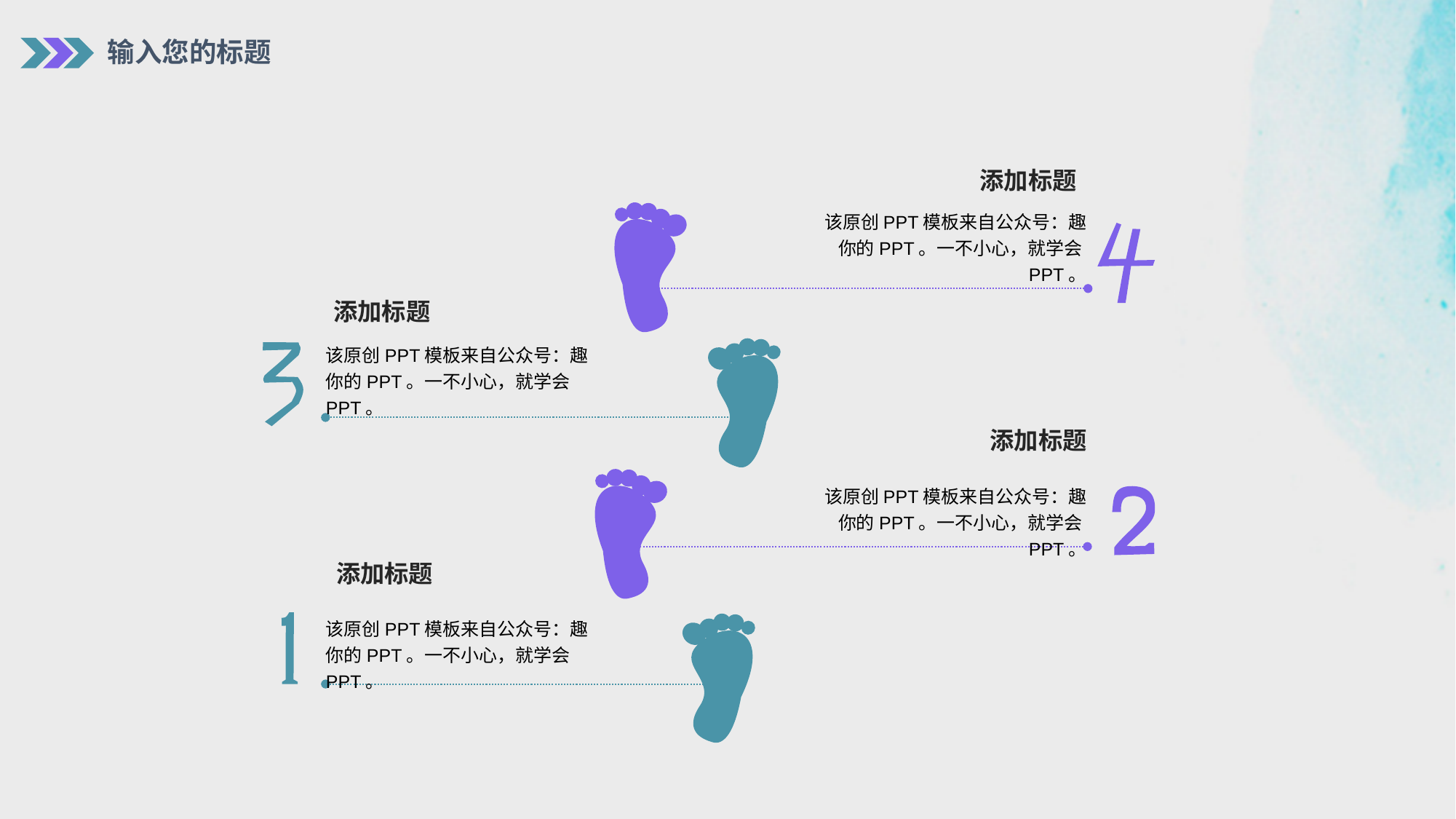

输入您的标题

添加标题

该原创PPT模板来自公众号：趣你的PPT。一不小心，就学会PPT。

添加标题

该原创PPT模板来自公众号：趣你的PPT。一不小心，就学会PPT。

添加标题

该原创PPT模板来自公众号：趣你的PPT。一不小心，就学会PPT。

添加标题

该原创PPT模板来自公众号：趣你的PPT。一不小心，就学会PPT。